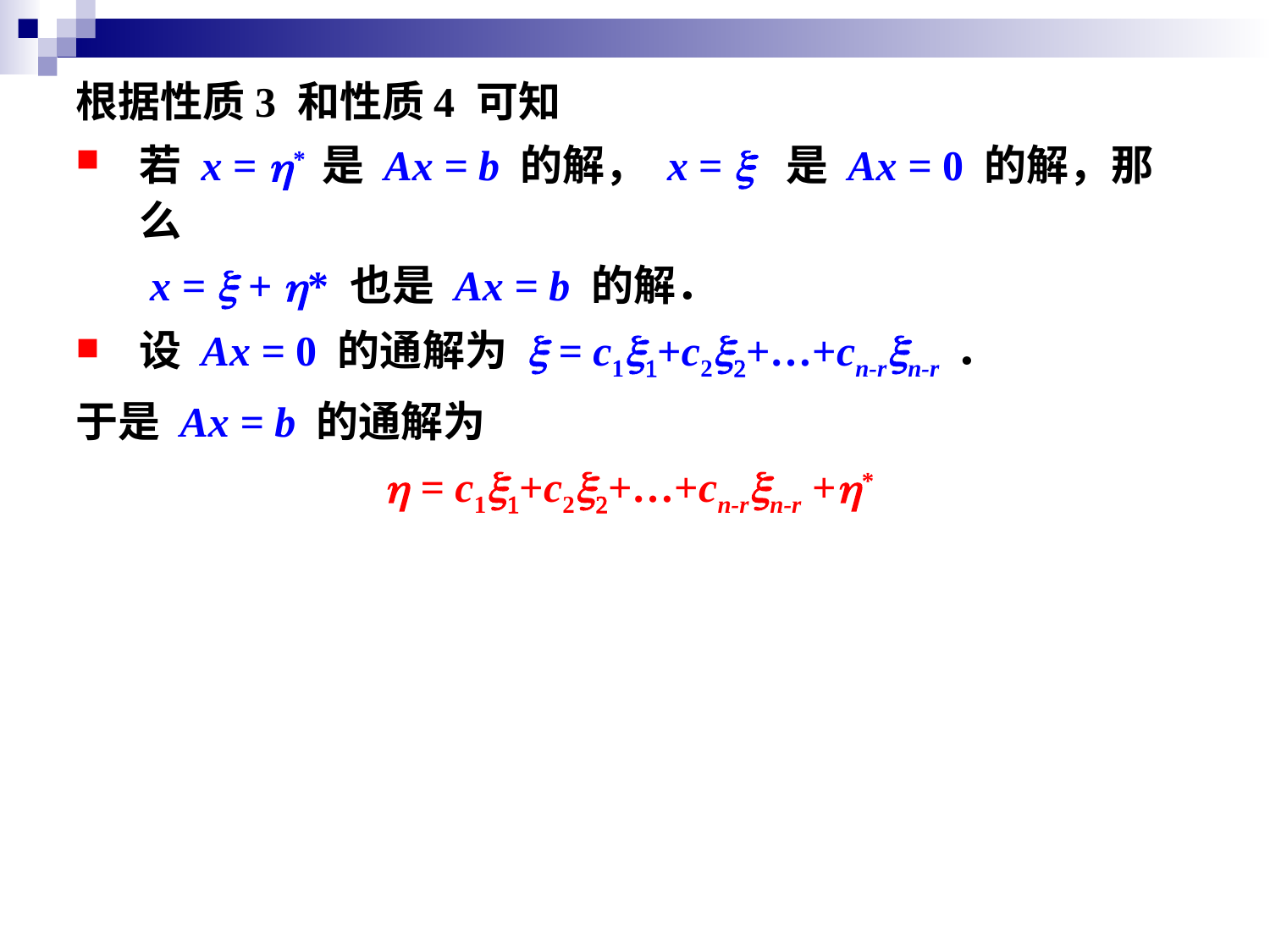

根据性质3 和性质4 可知
若 x = η* 是 Ax = b 的解， x = ξ 是 Ax = 0 的解，那么
	 x = ξ + η* 也是 Ax = b 的解．
设 Ax = 0 的通解为 ξ = c1ξ1+c2ξ2+…+cn-rξn-r ．
于是 Ax = b 的通解为
η = c1ξ1+c2ξ2+…+cn-rξn-r +η*